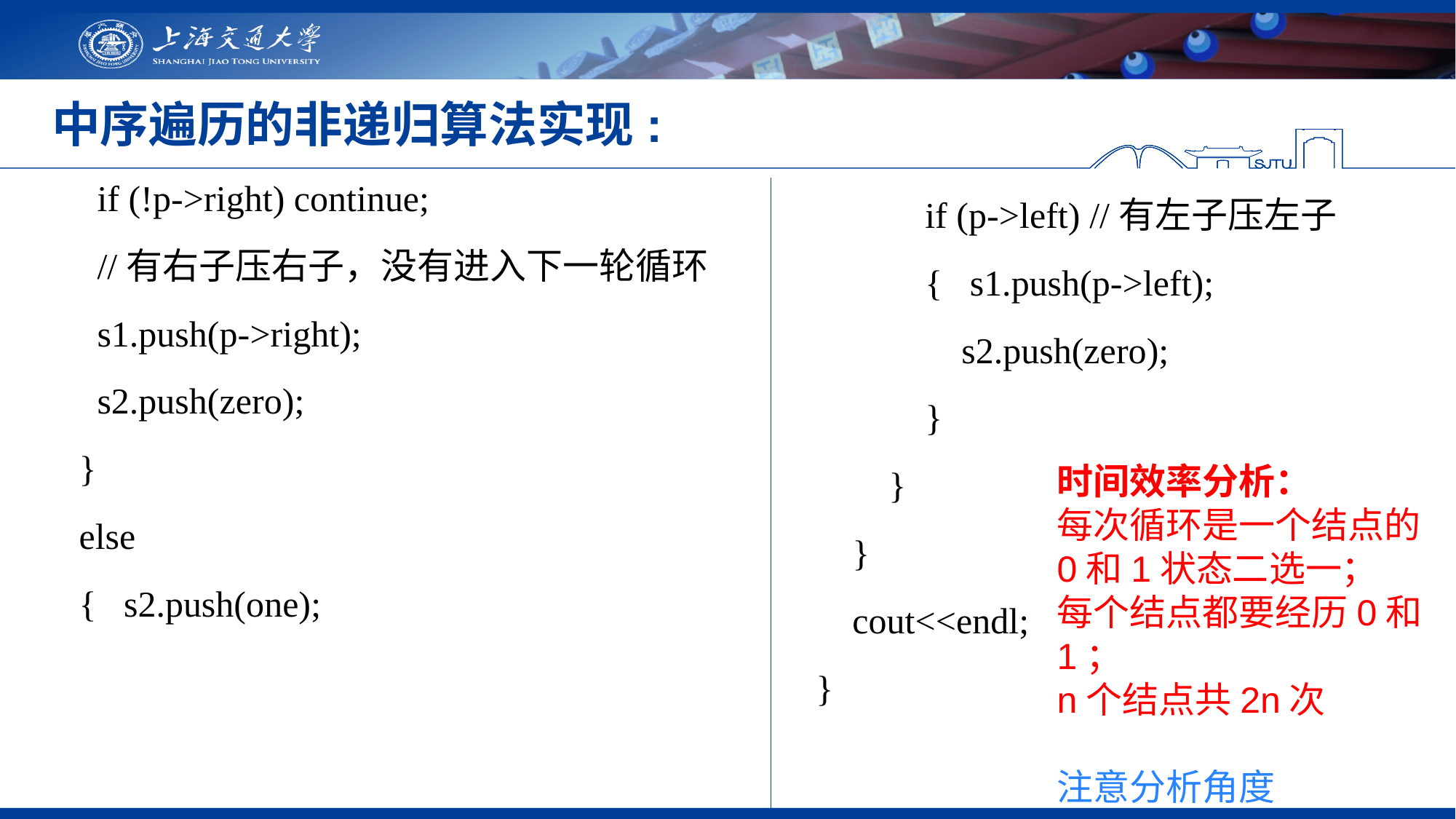

# 中序遍历的非递归算法实现:
     if (!p->right) continue;
     //有右子压右子，没有进入下一轮循环
     s1.push(p->right);
     s2.push(zero);
   }
   else
   {   s2.push(one);

            if (p->left) //有左子压左子
            {   s1.push(p->left);
                s2.push(zero);
            }
        }
    }
    cout<<endl;
}
时间效率分析：
每次循环是一个结点的
0和1状态二选一；
每个结点都要经历0和1；
n个结点共2n次

注意分析角度